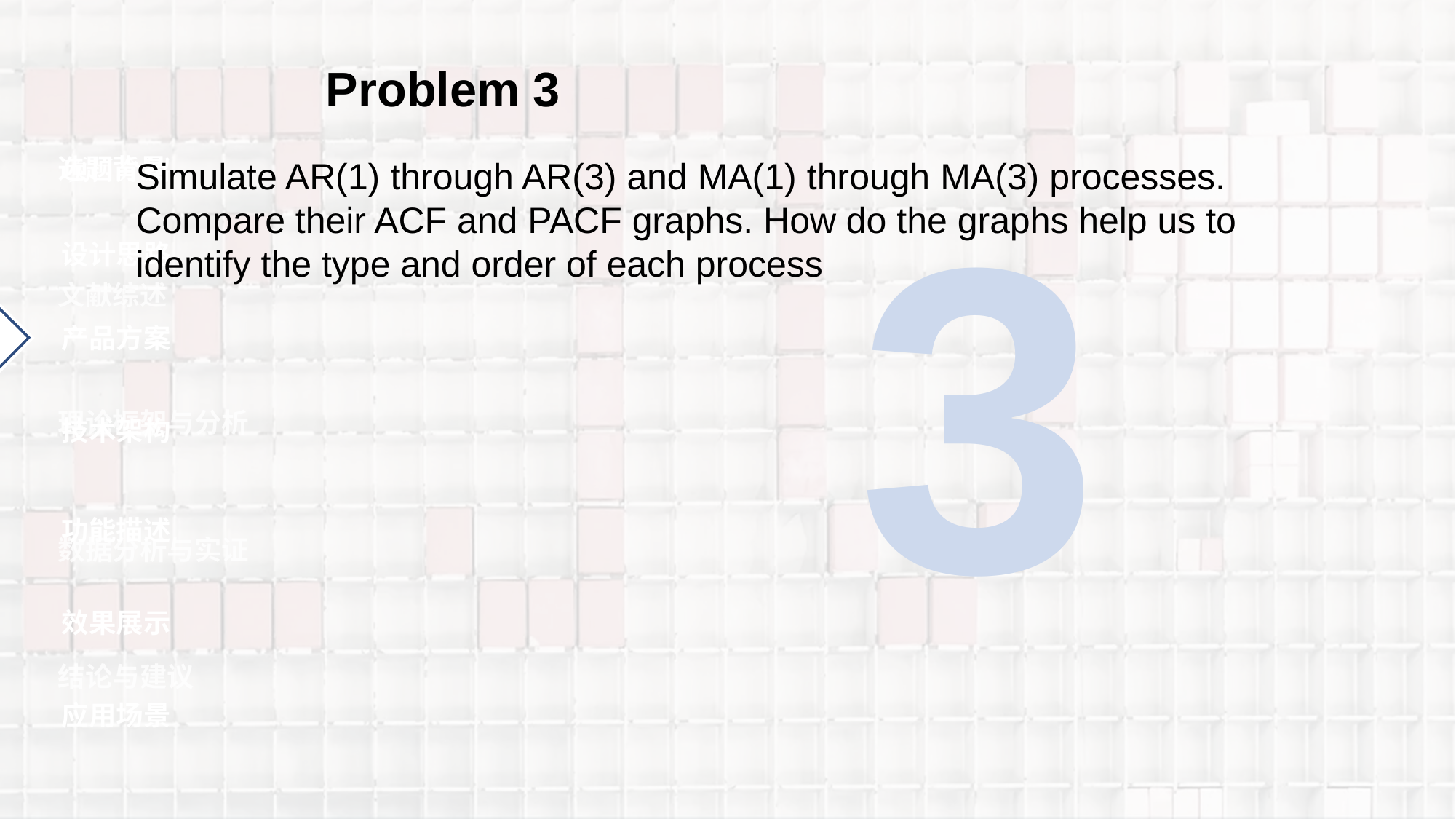

Problem 3
3
选题背景
项目介绍
Simulate AR(1) through AR(3) and MA(1) through MA(3) processes. Compare their ACF and PACF graphs. How do the graphs help us to identify the type and order of each process
设计思路
文献综述

产品方案
理论框架与分析
技术架构
功能描述
数据分析与实证
效果展示
结论与建议
应用场景